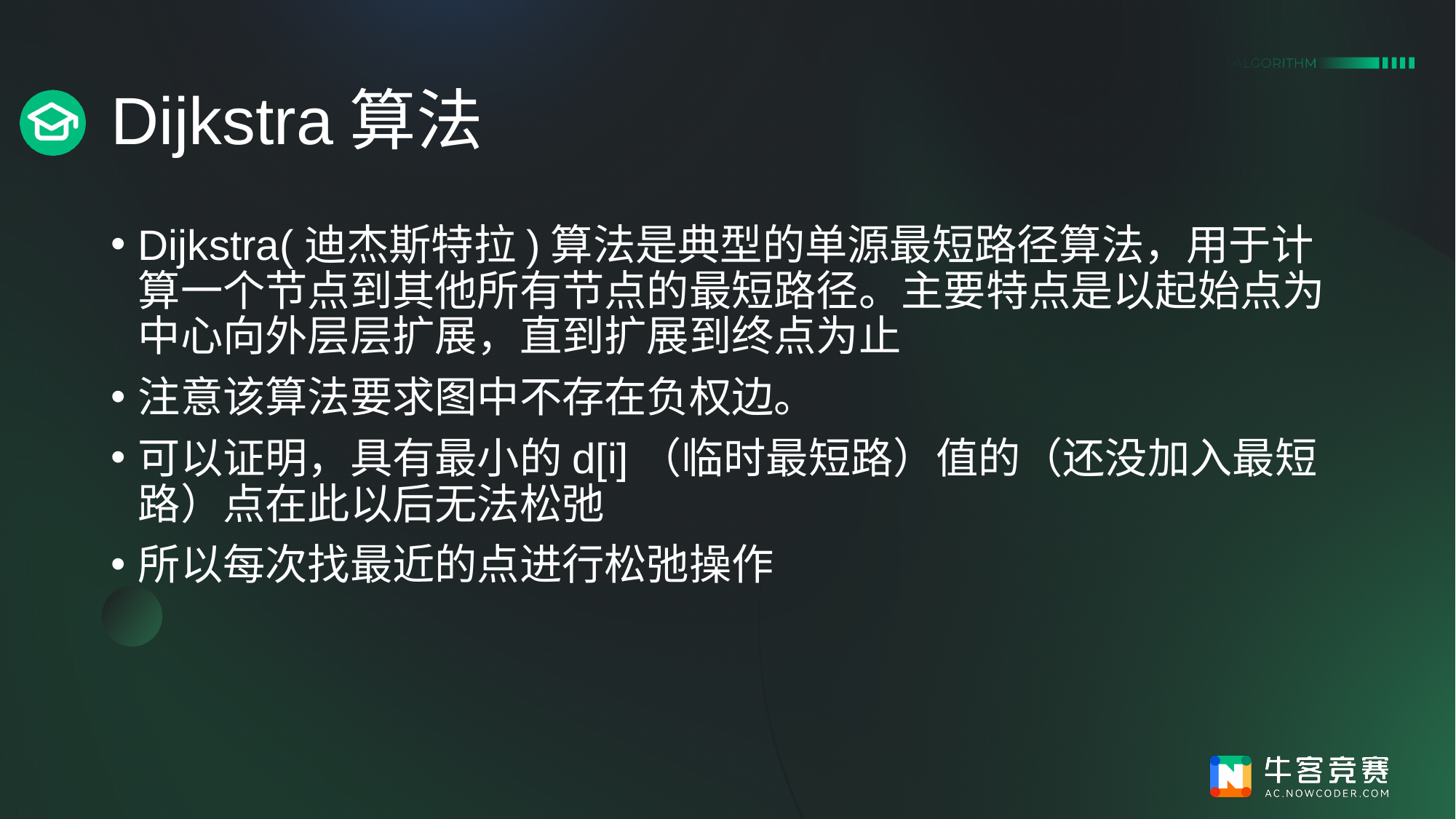

# Dijkstra算法
Dijkstra(迪杰斯特拉)算法是典型的单源最短路径算法，用于计算一个节点到其他所有节点的最短路径。主要特点是以起始点为中心向外层层扩展，直到扩展到终点为止
注意该算法要求图中不存在负权边。
可以证明，具有最小的d[i]（临时最短路）值的（还没加入最短路）点在此以后无法松弛
所以每次找最近的点进行松弛操作